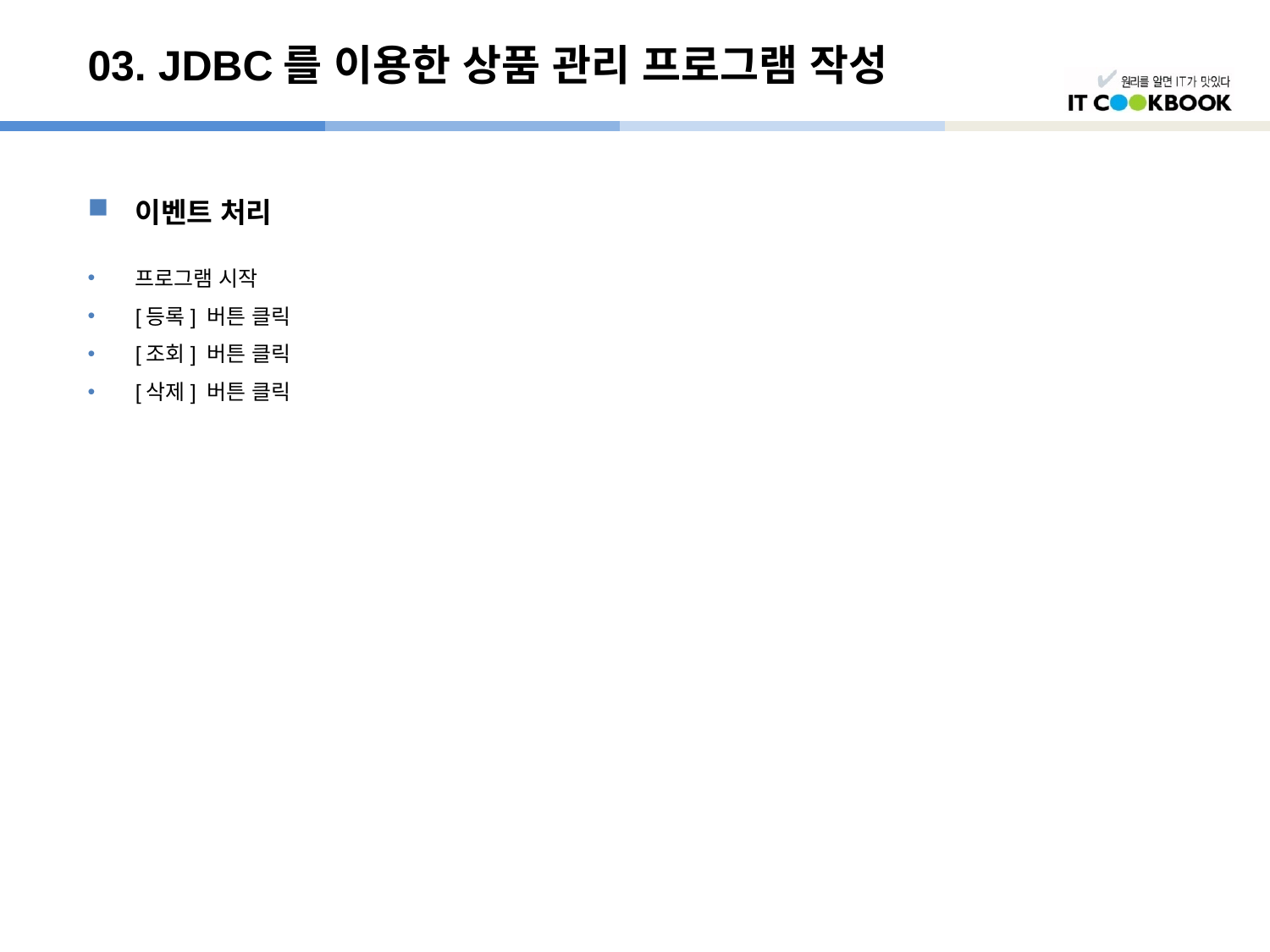

# 03. JDBC를 이용한 상품 관리 프로그램 작성
이벤트 처리
프로그램 시작
[등록] 버튼 클릭
[조회] 버튼 클릭
[삭제] 버튼 클릭